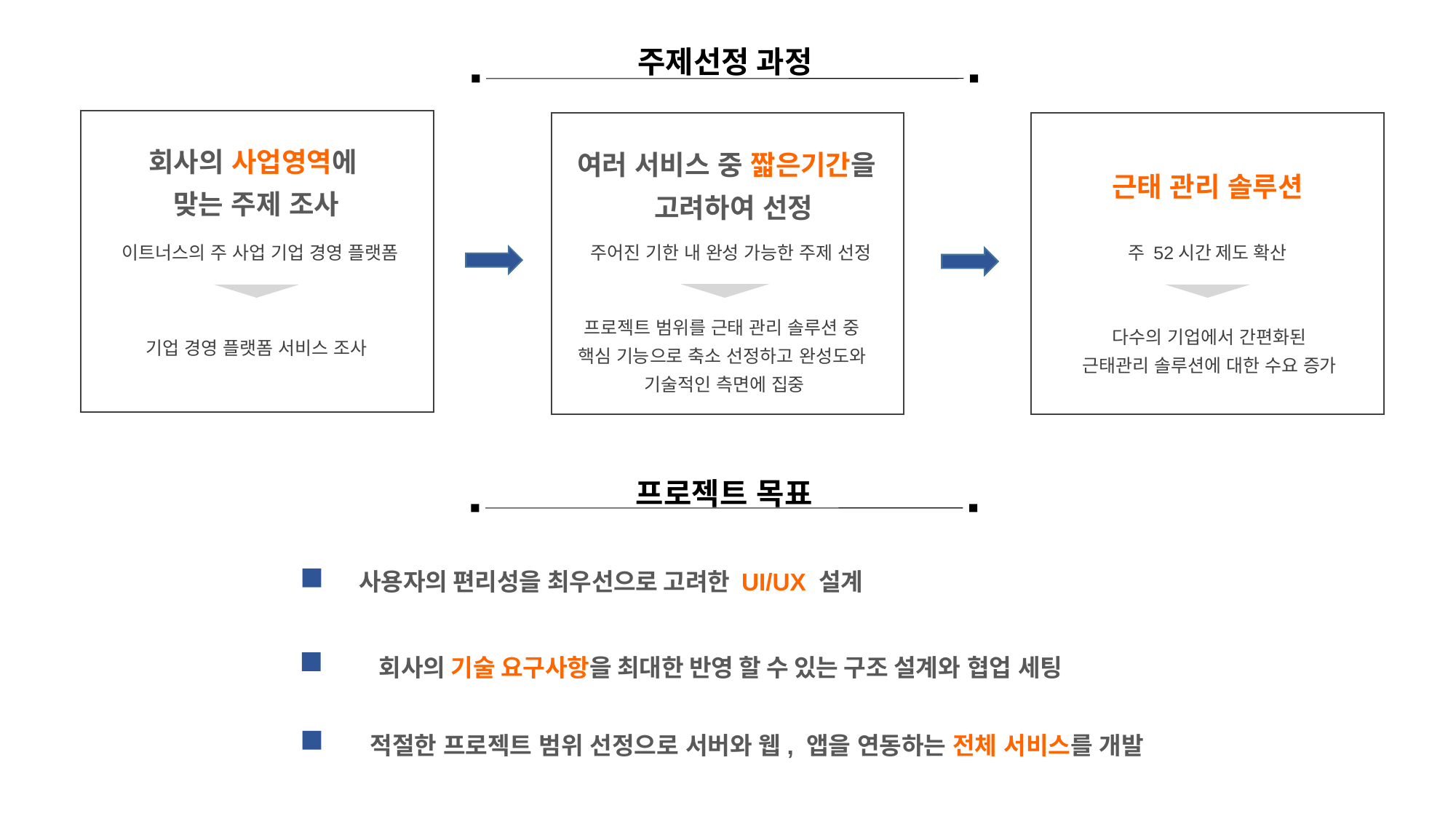

주제선정 과정

회사의 사업영역에
맞는 주제 조사
여러 서비스 중 짧은기간을
 고려하여 선정
근태 관리 솔루션
이트너스의 주 사업 기업 경영 플랫폼
주어진 기한 내 완성 가능한 주제 선정
주 52시간 제도 확산

프로젝트 범위를 근태 관리 솔루션 중
핵심 기능으로 축소 선정하고 완성도와
기술적인 측면에 집중

다수의 기업에서 간편화된
근태관리 솔루션에 대한 수요 증가
기업 경영 플랫폼 서비스 조사
프로젝트 목표

사용자의 편리성을 최우선으로 고려한 UI/UX 설계

회사의 기술 요구사항을 최대한 반영 할 수 있는 구조 설계와 협업 세팅

적절한 프로젝트 범위 선정으로 서버와 웹, 앱을 연동하는 전체 서비스를 개발